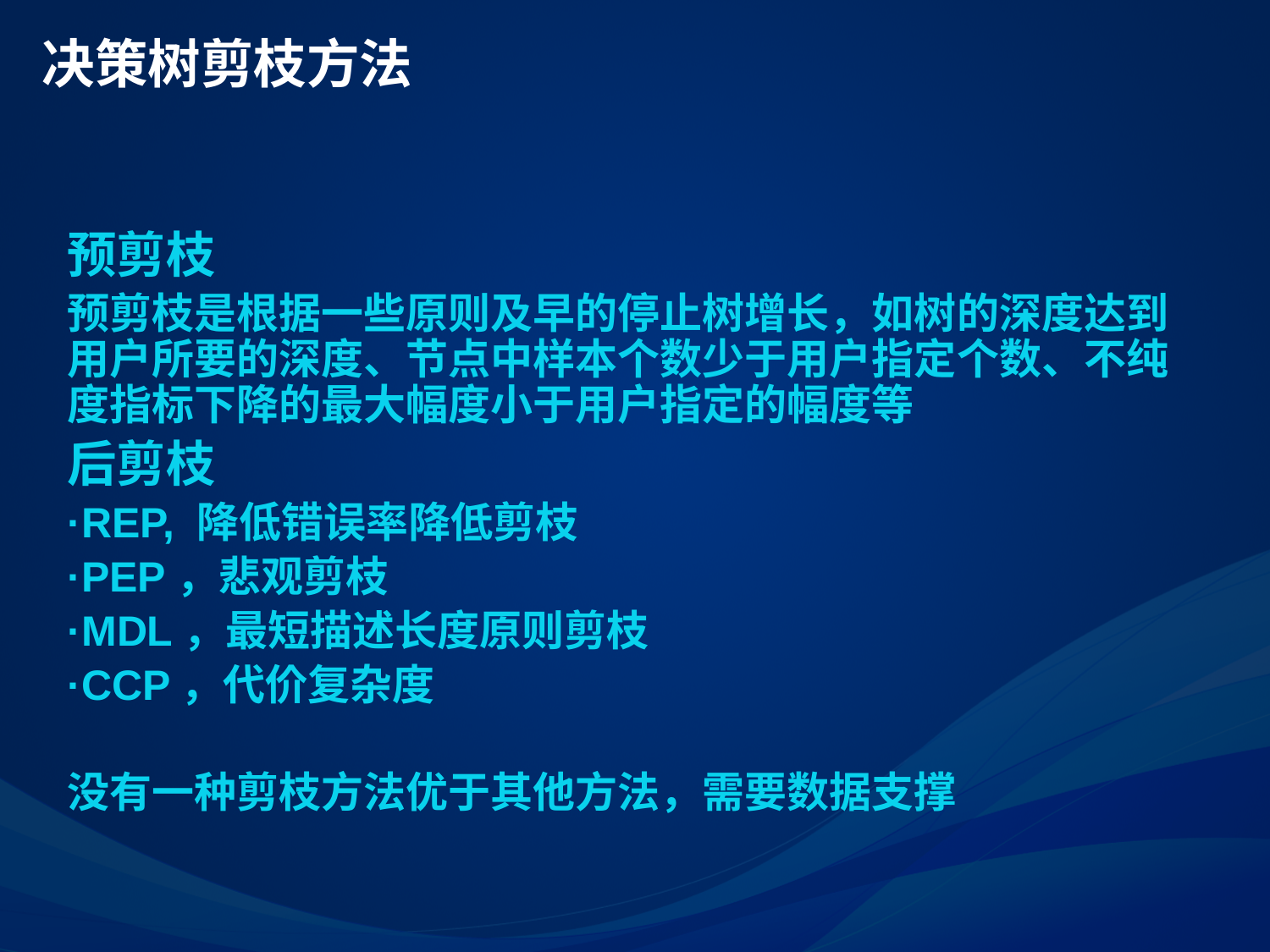

# 决策树剪枝方法
预剪枝
预剪枝是根据一些原则及早的停止树增长，如树的深度达到用户所要的深度、节点中样本个数少于用户指定个数、不纯度指标下降的最大幅度小于用户指定的幅度等
后剪枝
·REP, 降低错误率降低剪枝
·PEP，悲观剪枝
·MDL，最短描述长度原则剪枝
·CCP，代价复杂度

没有一种剪枝方法优于其他方法，需要数据支撑